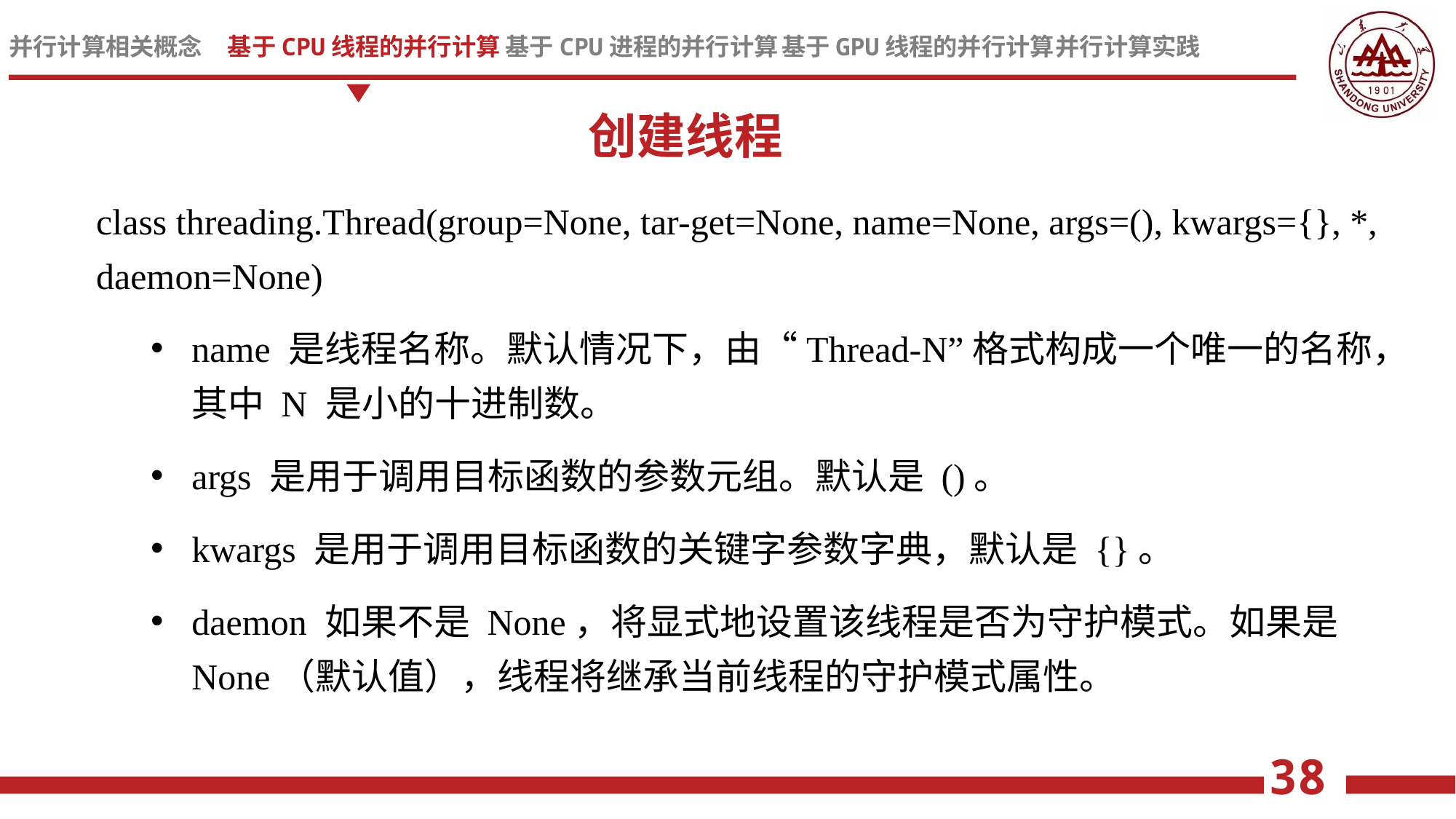

创建线程
class threading.Thread(group=None, tar-get=None, name=None, args=(), kwargs={}, *, daemon=None)
name 是线程名称。默认情况下，由“Thread-N”格式构成一个唯一的名称，其中 N 是小的十进制数。
args 是用于调用目标函数的参数元组。默认是 ()。
kwargs 是用于调用目标函数的关键字参数字典，默认是 {}。
daemon 如果不是 None，将显式地设置该线程是否为守护模式。如果是 None（默认值），线程将继承当前线程的守护模式属性。